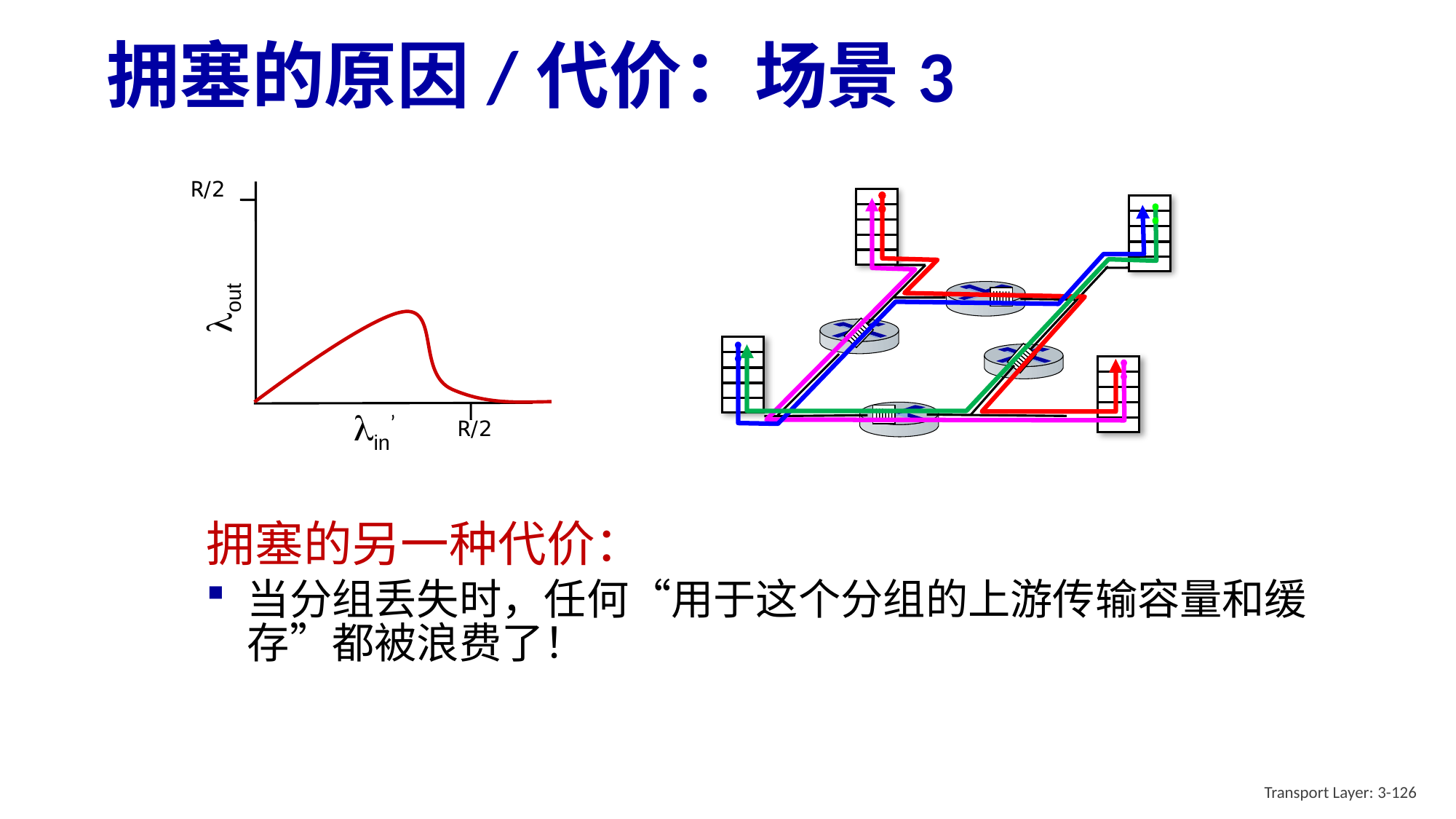

# 拥塞的原因/代价：场景3
R/2

λout

λin’

R/2

拥塞的另一种代价：
当分组丢失时，任何“用于这个分组的上游传输容量和缓存”都被浪费了！

Transport Layer: 3-126